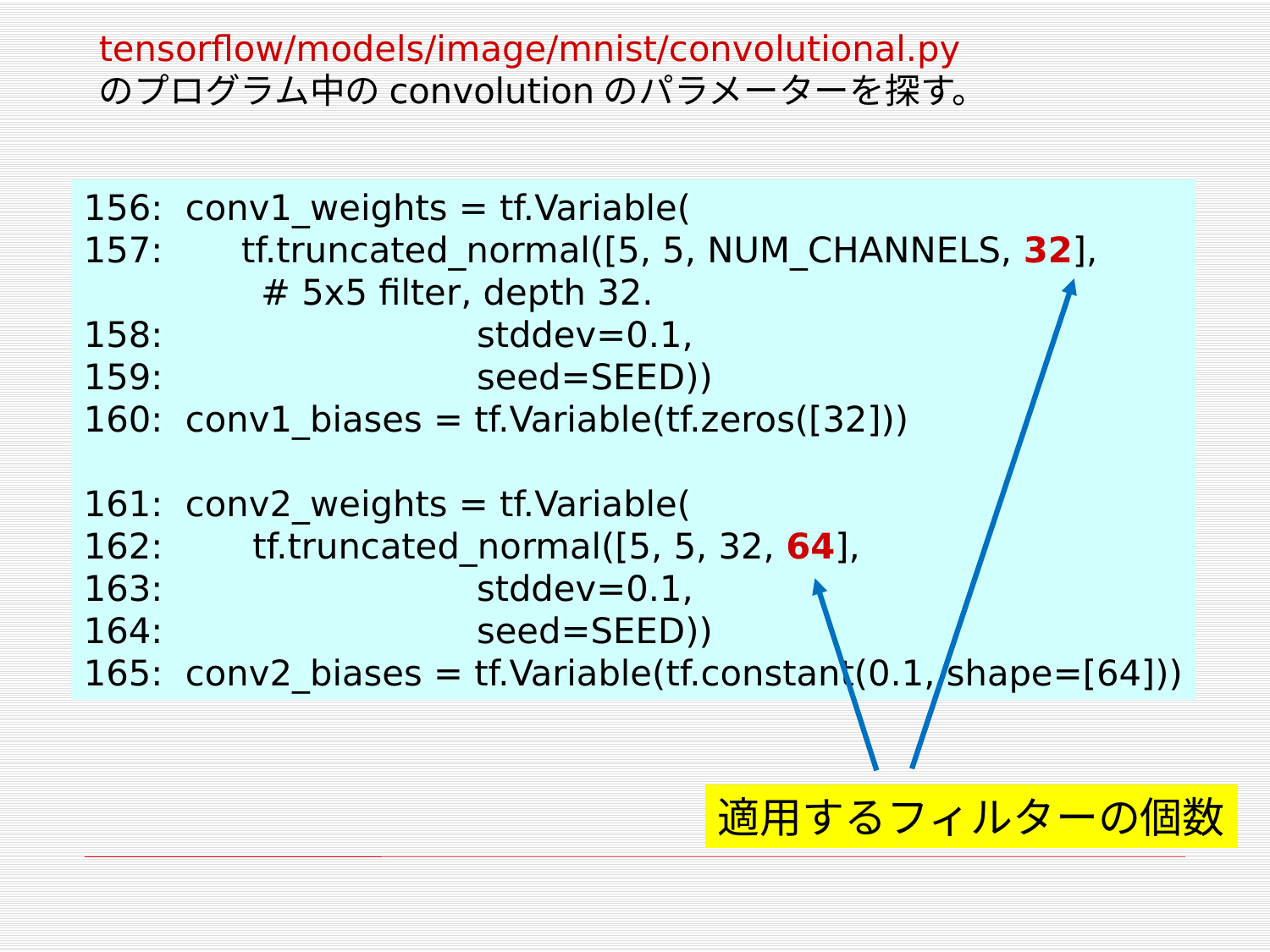

tensorflow/models/image/mnist/convolutional.py
のプログラム中のconvolutionのパラメーターを探す。
156:  conv1_weights = tf.Variable(
157:       tf.truncated_normal([5, 5, NUM_CHANNELS, 32],
　　　        # 5x5 filter, depth 32.
158:                            stddev=0.1,
159:                            seed=SEED))
160:  conv1_biases = tf.Variable(tf.zeros([32]))

161:  conv2_weights = tf.Variable(
162:        tf.truncated_normal([5, 5, 32, 64],
163:                            stddev=0.1,
164:                            seed=SEED))
165:  conv2_biases = tf.Variable(tf.constant(0.1, shape=[64]))
適用するフィルターの個数